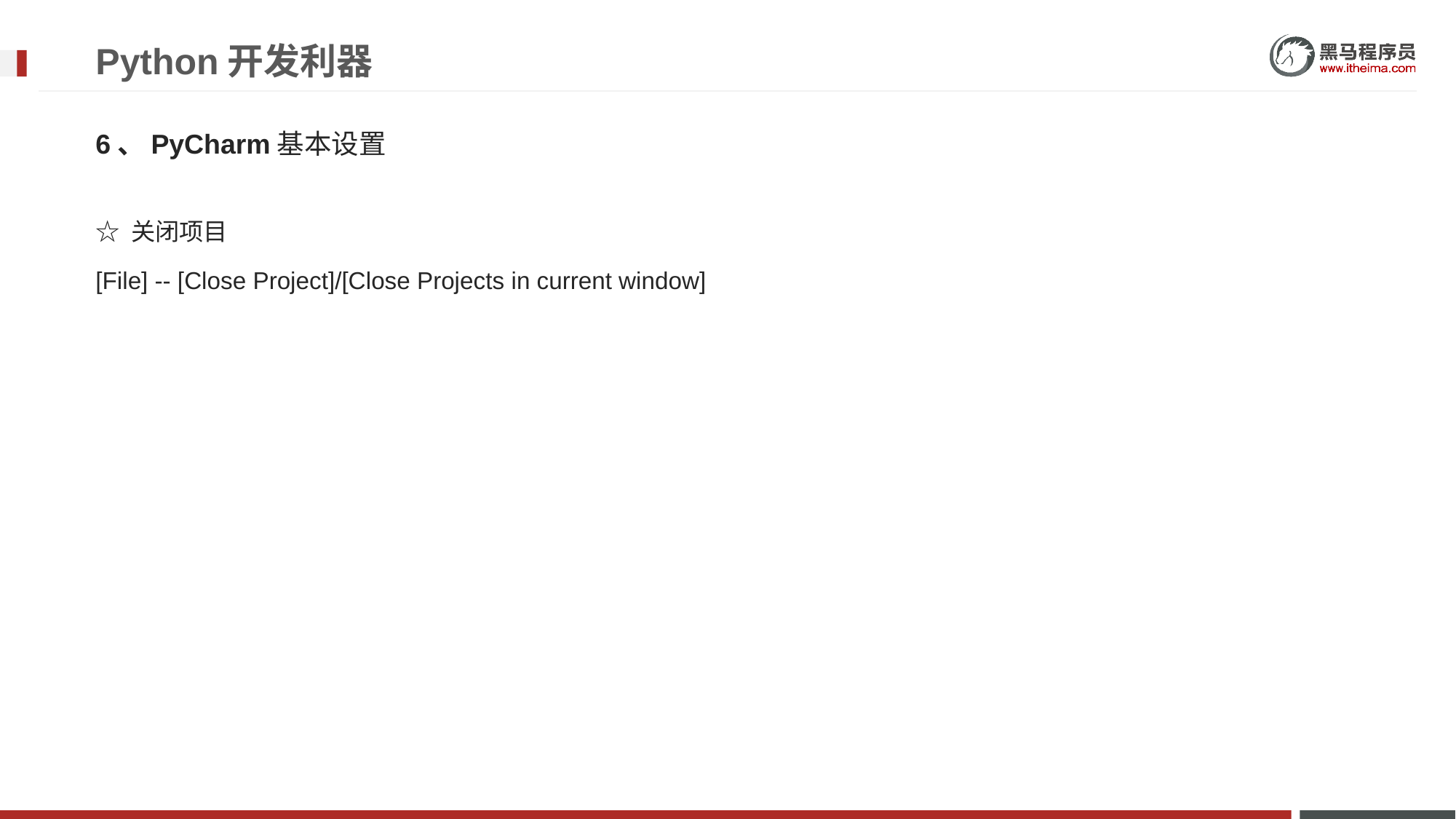

# Python开发利器
6、PyCharm基本设置
☆ 关闭项目
[File] -- [Close Project]/[Close Projects in current window]